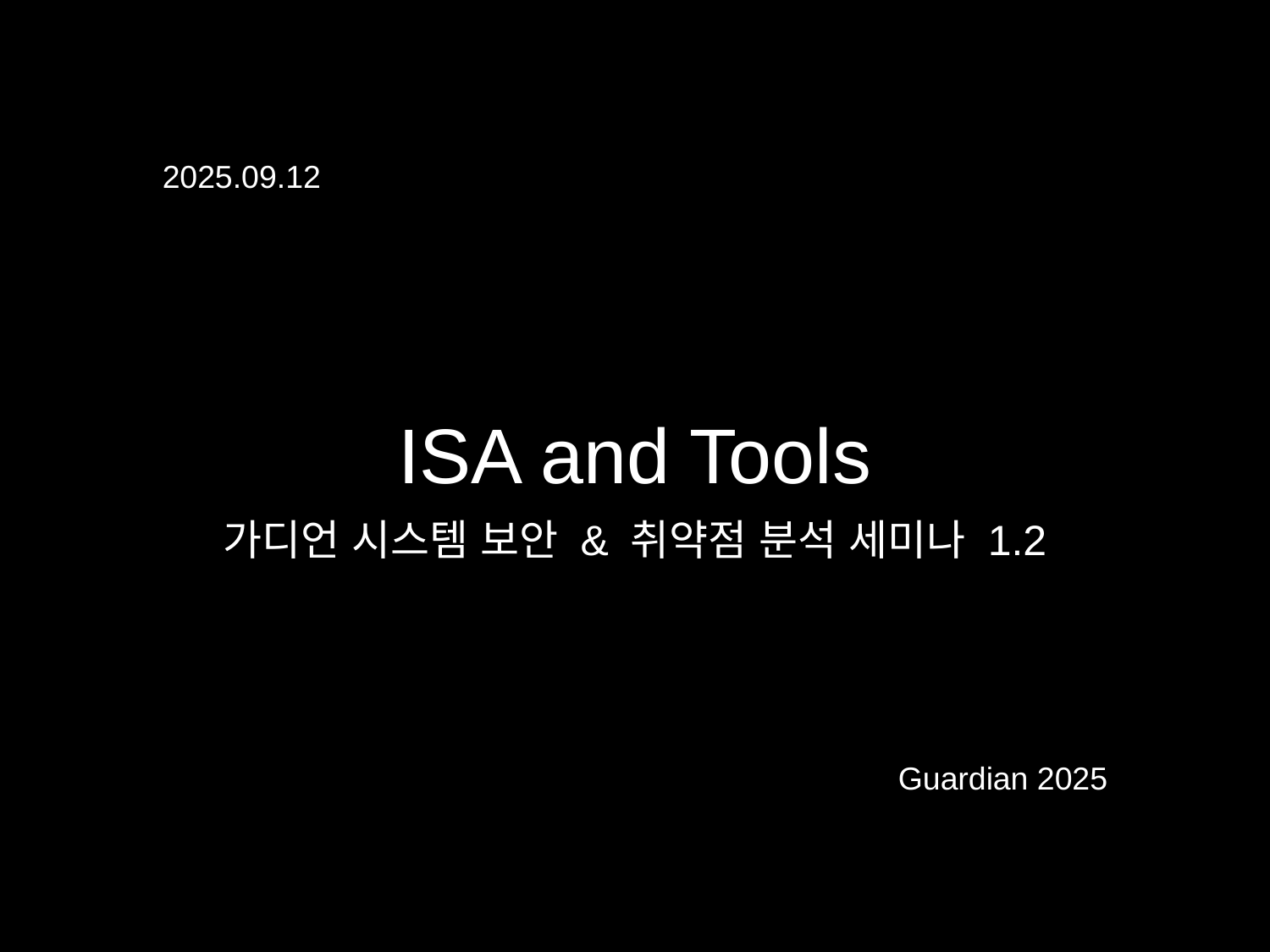

2025.09.12
ISA and Tools
가디언 시스템 보안 & 취약점 분석 세미나 1.2
Guardian 2025